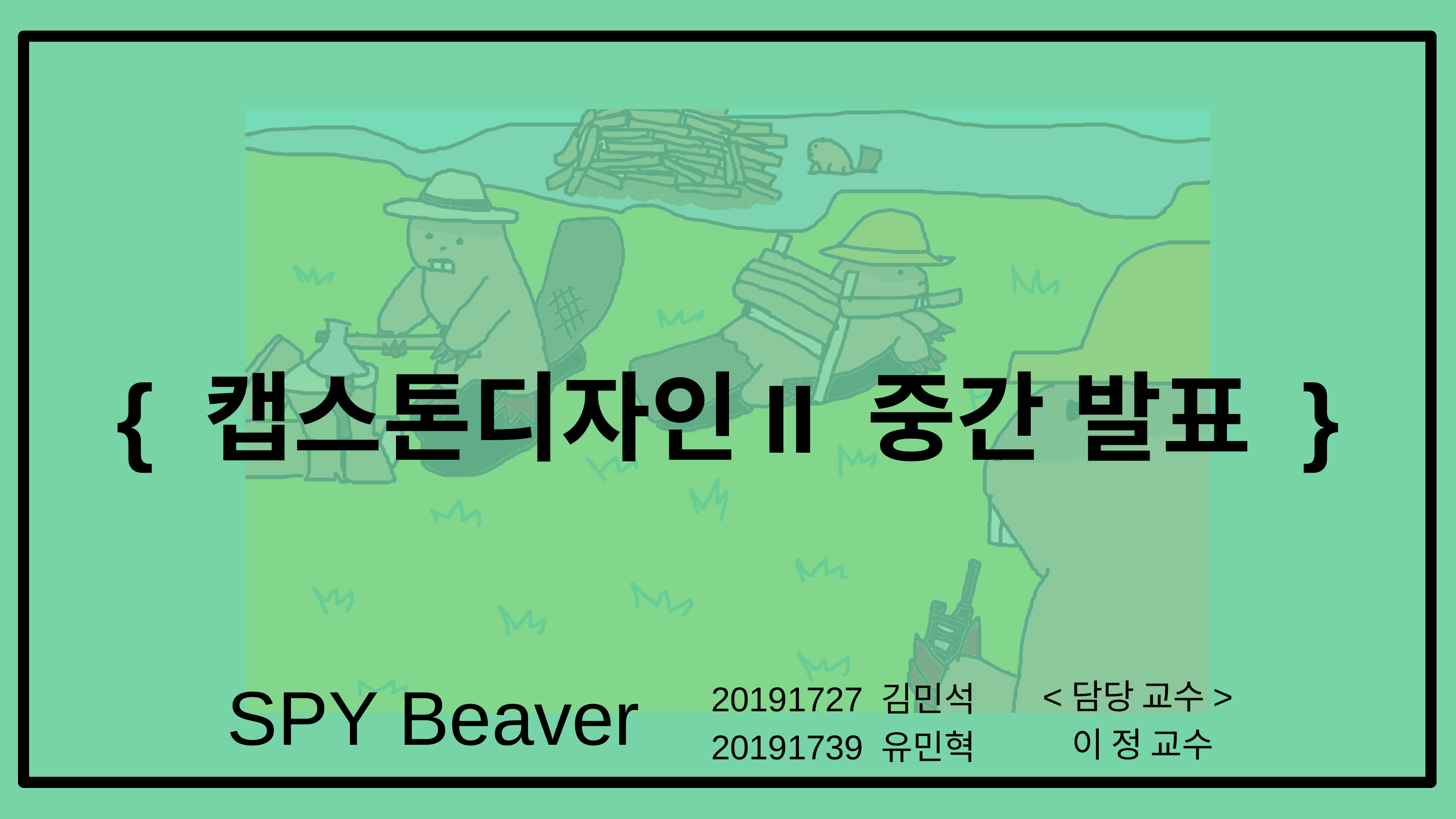

{ 캡스톤디자인II 중간 발표 }

<담당 교수>
이 정 교수
20191727 김민석
20191739 유민혁
SPY Beaver